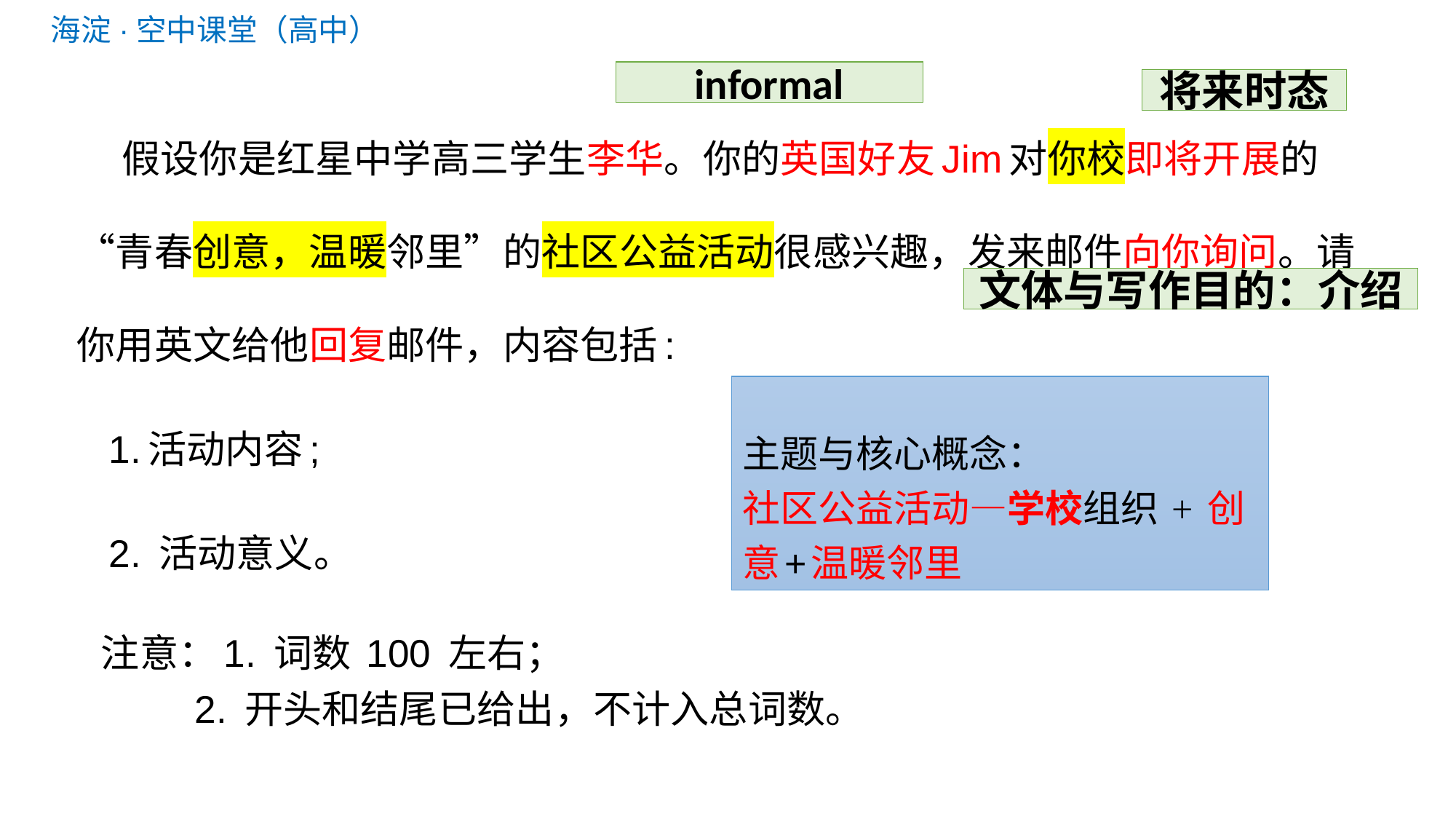

informal
将来时态
     假设你是红星中学高三学生李华。你的英国好友Jim对你校即将开展的“青春创意，温暖邻里”的社区公益活动很感兴趣，发来邮件向你询问。请你用英文给他回复邮件，内容包括:
   1.活动内容;
   2. 活动意义。

  注意：1. 词数 100 左右；
           2. 开头和结尾已给出，不计入总词数。

文体与写作目的：介绍

主题与核心概念：
社区公益活动—学校组织 + 创意+温暖邻里